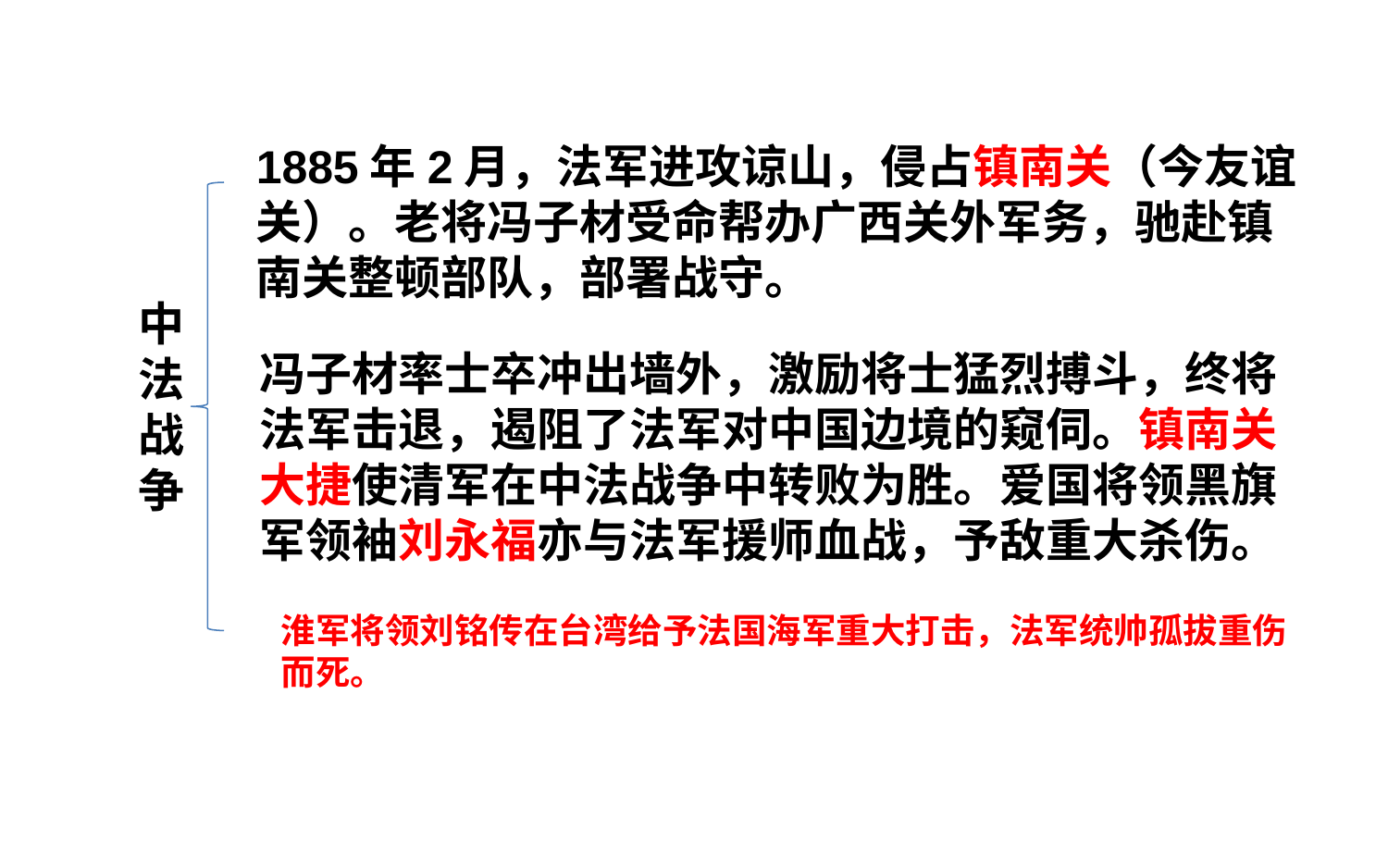

1885年2月，法军进攻谅山，侵占镇南关（今友谊关）。老将冯子材受命帮办广西关外军务，驰赴镇南关整顿部队，部署战守。

中
法
战
争
冯子材率士卒冲出墙外，激励将士猛烈搏斗，终将法军击退，遏阻了法军对中国边境的窥伺。镇南关大捷使清军在中法战争中转败为胜。爱国将领黑旗军领袖刘永福亦与法军援师血战，予敌重大杀伤。
淮军将领刘铭传在台湾给予法国海军重大打击，法军统帅孤拔重伤而死。